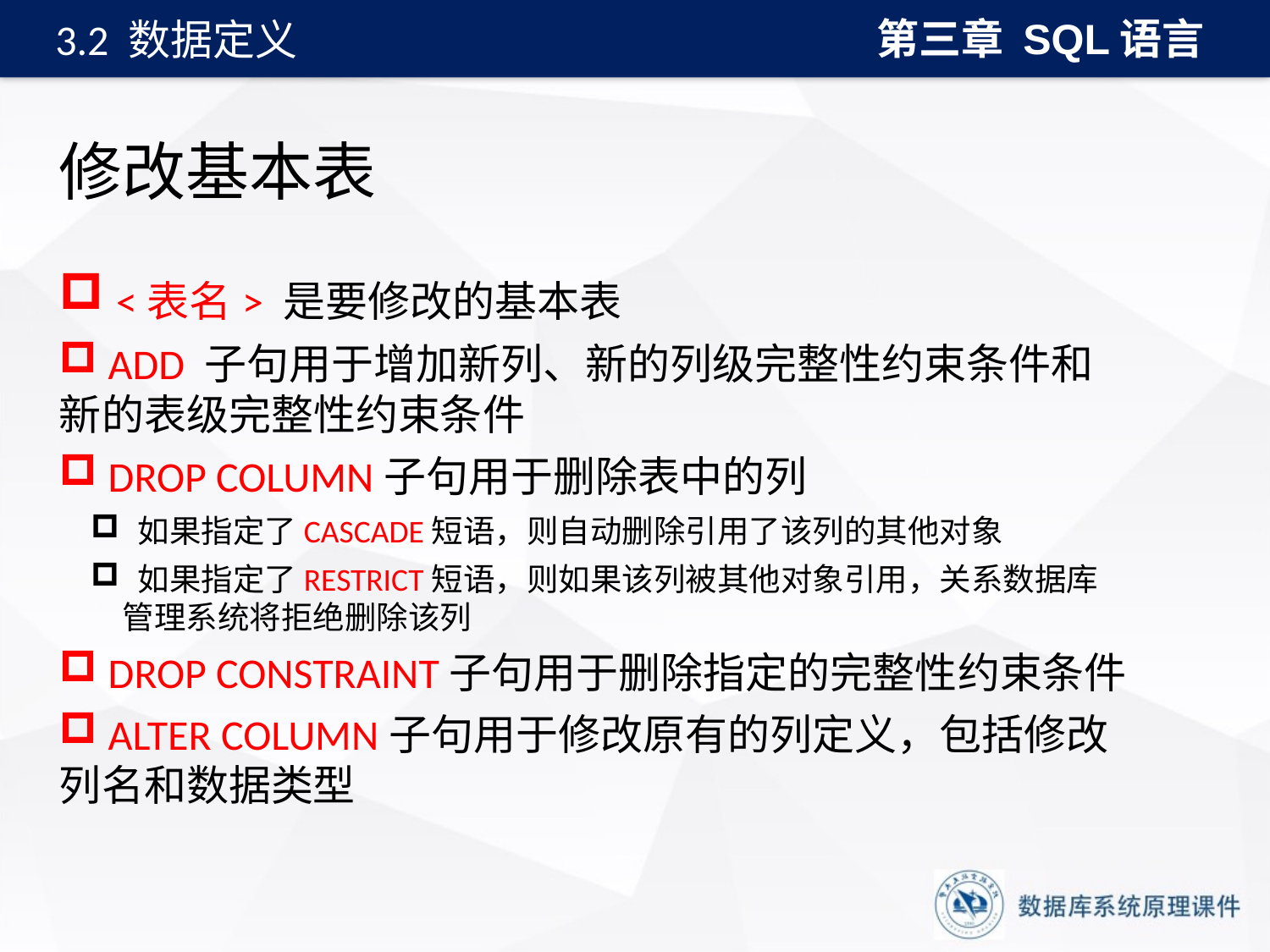

第三章 SQL语言
3.2 数据定义
# 修改基本表
 <表名> 是要修改的基本表
 ADD 子句用于增加新列、新的列级完整性约束条件和新的表级完整性约束条件
 DROP COLUMN子句用于删除表中的列
 如果指定了CASCADE短语，则自动删除引用了该列的其他对象
 如果指定了RESTRICT短语，则如果该列被其他对象引用，关系数据库管理系统将拒绝删除该列
 DROP CONSTRAINT子句用于删除指定的完整性约束条件
 ALTER COLUMN子句用于修改原有的列定义，包括修改列名和数据类型